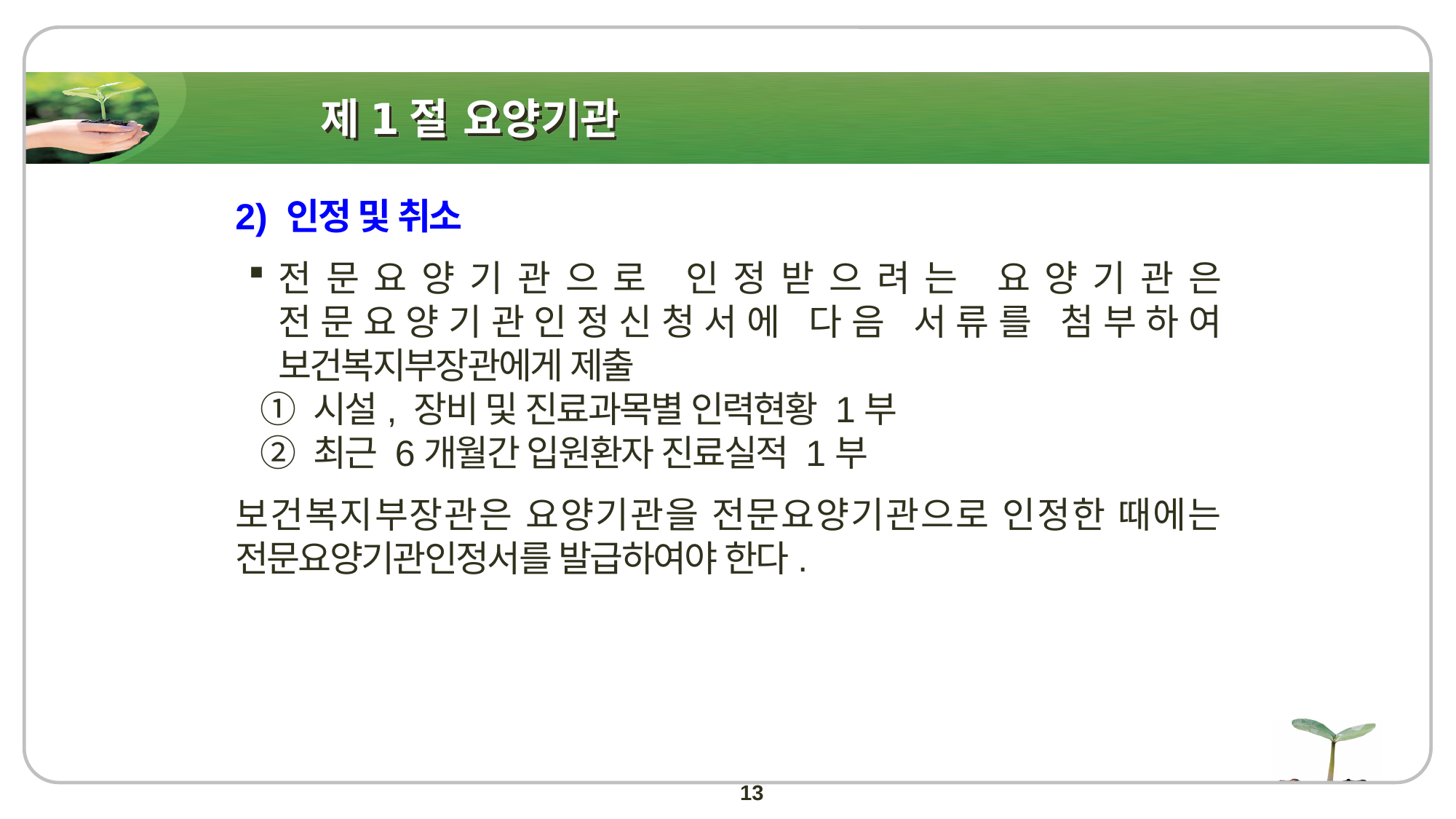

# 제1절 요양기관
2) 인정 및 취소
전문요양기관으로 인정받으려는 요양기관은 전문요양기관인정신청서에 다음 서류를 첨부하여 보건복지부장관에게 제출
   ① 시설, 장비 및 진료과목별 인력현황 1부
   ② 최근 6개월간 입원환자 진료실적 1부
보건복지부장관은 요양기관을 전문요양기관으로 인정한 때에는 전문요양기관인정서를 발급하여야 한다.
13